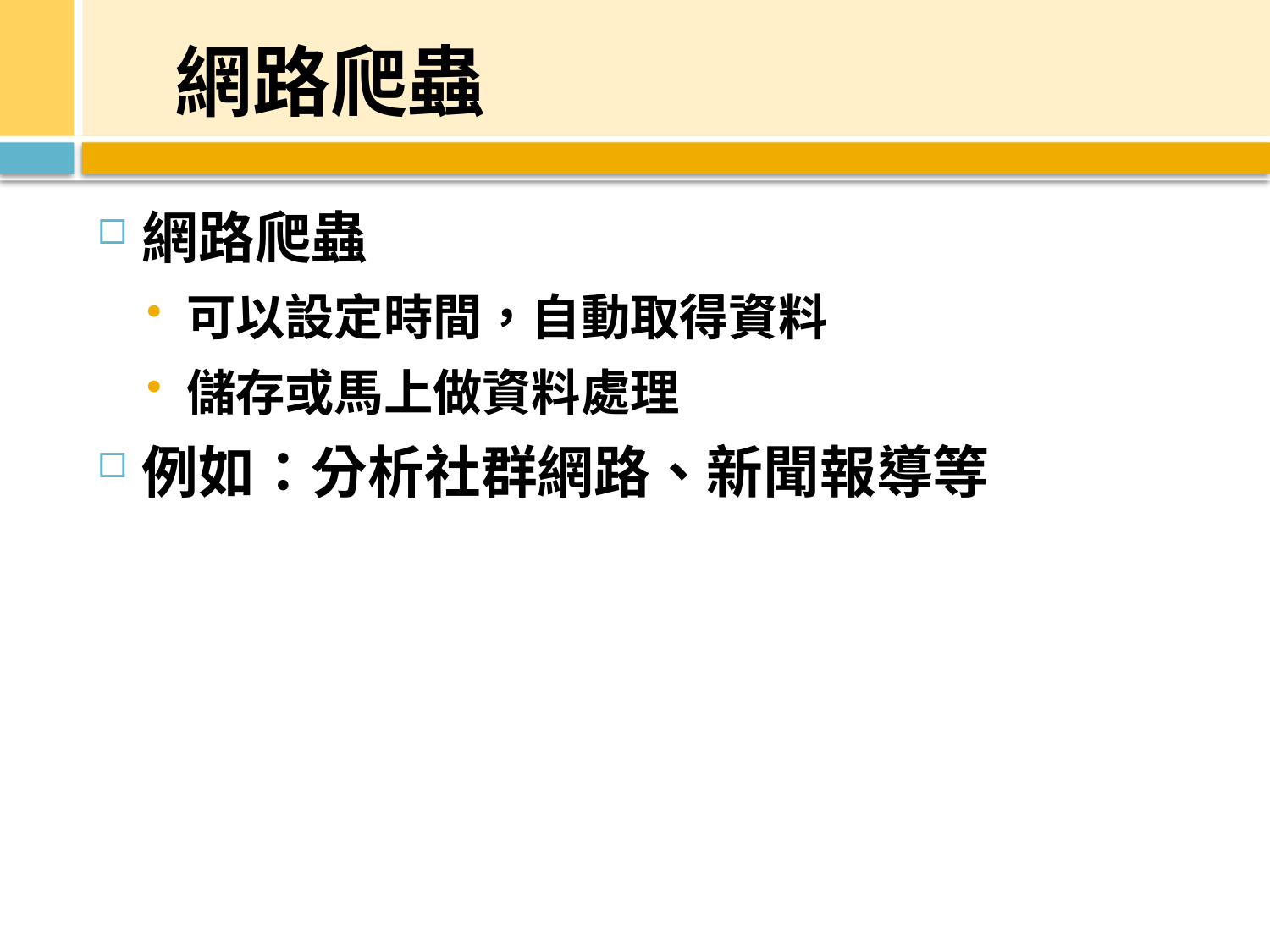

# 網路爬蟲
網路爬蟲
可以設定時間，自動取得資料
儲存或馬上做資料處理
例如：分析社群網路、新聞報導等